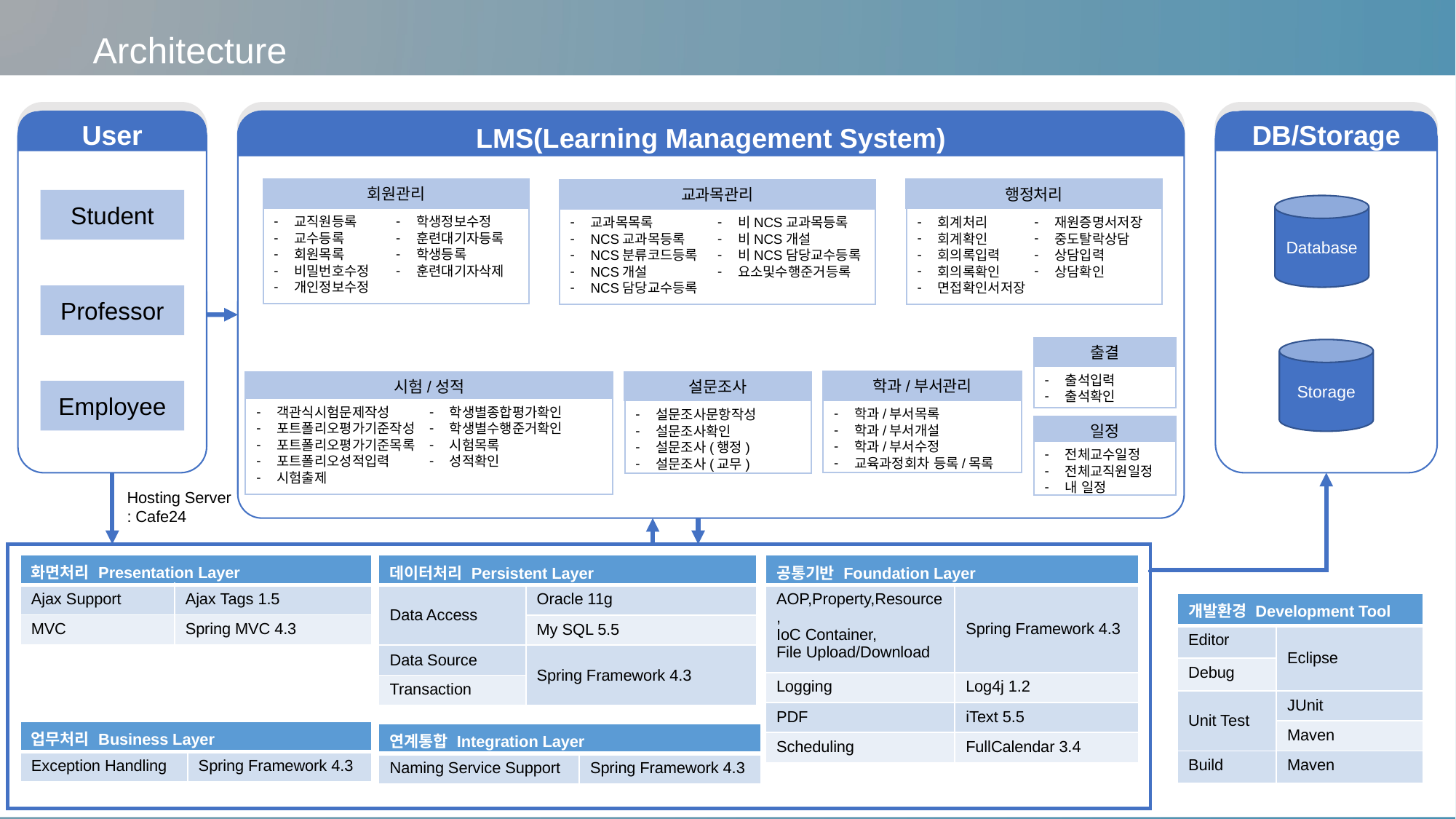

Architecture
1

LMS(Learning Management System)

User

DB/Storage
회원관리
교직원등록
교수등록
회원목록
비밀번호수정
개인정보수정
학생정보수정
훈련대기자등록
학생등록
훈련대기자삭제
행정처리
회계처리
회계확인
회의록입력
회의록확인
면접확인서저장
재원증명서저장
중도탈락상담
상담입력
상담확인
교과목관리
교과목목록
NCS교과목등록
NCS분류코드등록
NCS개설
NCS담당교수등록
비NCS교과목등록
비NCS개설
비NCS담당교수등록
요소및수행준거등록
Student
Database
Professor
출결
출석입력
출석확인
Storage
학과/부서관리
학과/부서목록
학과/부서개설
학과/부서수정
교육과정회차 등록/목록
설문조사
설문조사문항작성
설문조사확인
설문조사(행정)
설문조사(교무)
시험/성적
객관식시험문제작성
포트폴리오평가기준작성
포트폴리오평가기준목록
포트폴리오성적입력
시험출제
학생별종합평가확인
학생별수행준거확인
시험목록
성적확인
Employee
일정
전체교수일정
전체교직원일정
내 일정

Hosting Server
: Cafe24

| 화면처리 Presentation Layer |  |
| --- | --- |
| Ajax Support | Ajax Tags 1.5 |
| MVC | Spring MVC 4.3 |
| 데이터처리 Persistent Layer |  |
| --- | --- |
| Data Access | Oracle 11g |
|  | My SQL 5.5 |
| Data Source | Spring Framework 4.3 |
| Transaction |  |
| 공통기반 Foundation Layer |  |
| --- | --- |
| AOP,Property,Resource, IoC Container, File Upload/Download | Spring Framework 4.3 |
| Logging | Log4j 1.2 |
| PDF | iText 5.5 |
| Scheduling | FullCalendar 3.4 |
| 개발환경 Development Tool |  |
| --- | --- |
| Editor | Eclipse |
| Debug |  |
| Unit Test | JUnit |
|  | Maven |
| Build | Maven |
| 업무처리 Business Layer |  |
| --- | --- |
| Exception Handling | Spring Framework 4.3 |
| 연계통합 Integration Layer |  |
| --- | --- |
| Naming Service Support | Spring Framework 4.3 |